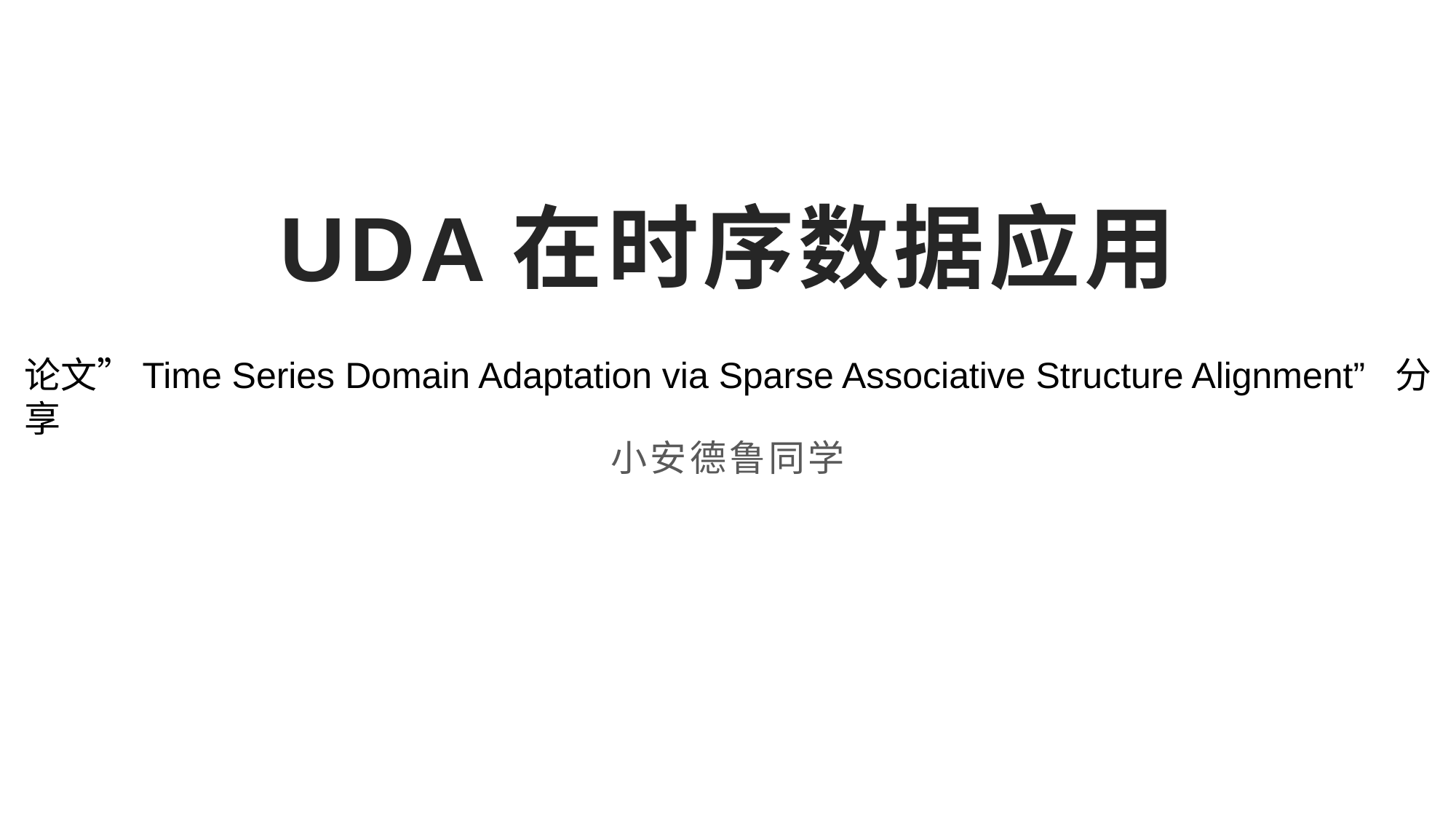

# UDA在时序数据应用
论文”Time Series Domain Adaptation via Sparse Associative Structure Alignment”  分享
小安德鲁同学